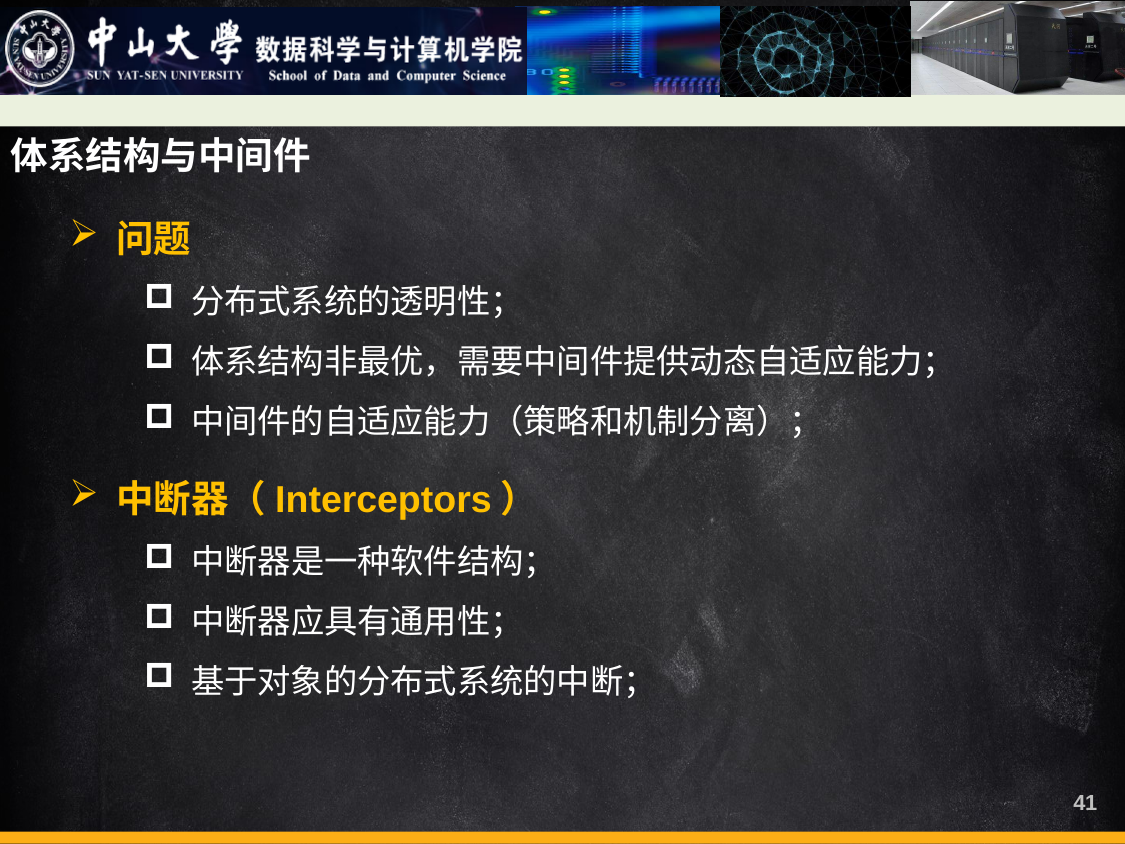

体系结构与中间件
问题
分布式系统的透明性；
体系结构非最优，需要中间件提供动态自适应能力；
中间件的自适应能力（策略和机制分离）；
中断器（Interceptors）
中断器是一种软件结构；
中断器应具有通用性；
基于对象的分布式系统的中断；